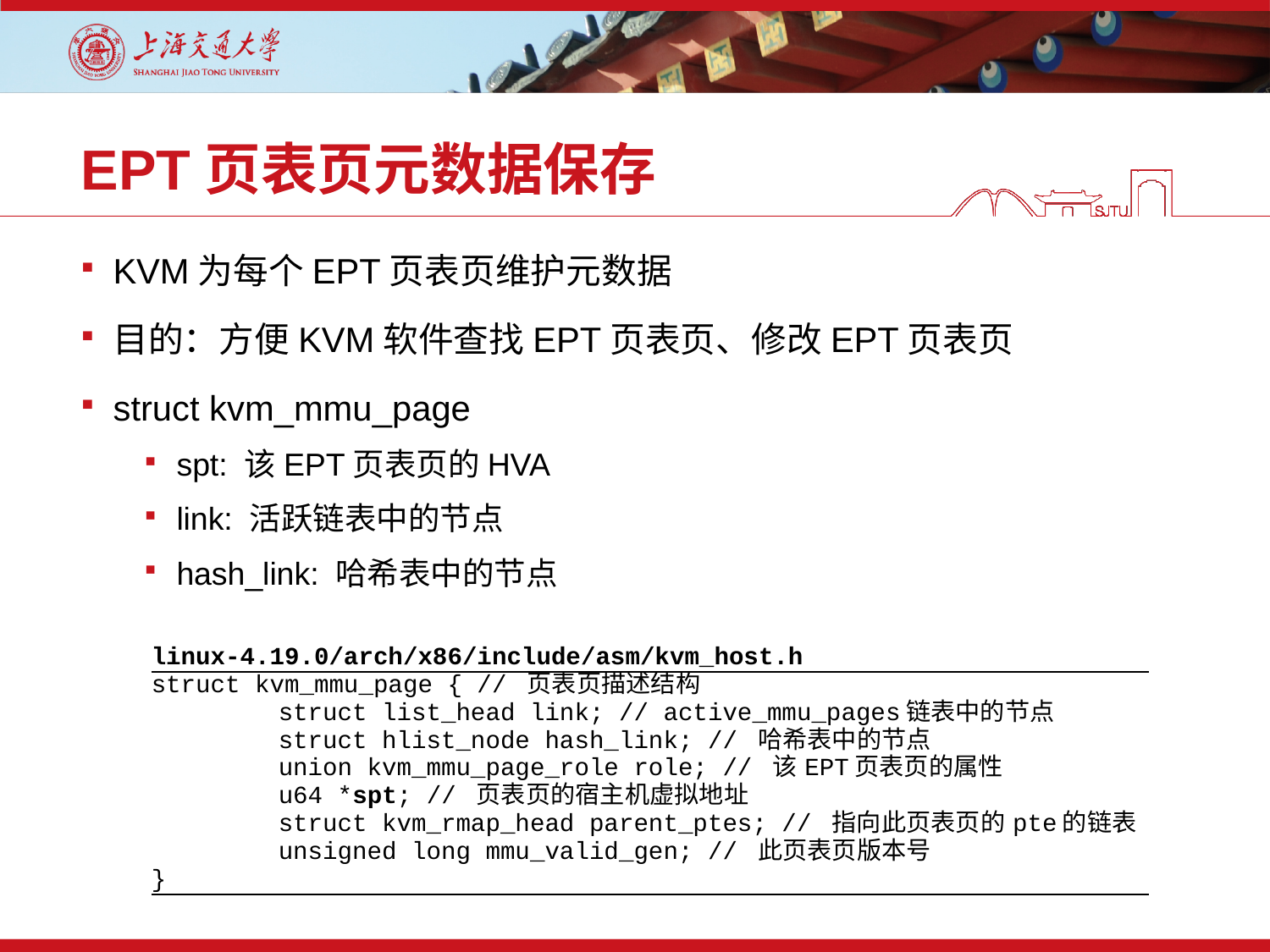

# EPT页表页元数据保存
KVM为每个EPT页表页维护元数据
目的：方便KVM软件查找EPT页表页、修改EPT页表页
struct kvm_mmu_page
spt: 该EPT页表页的HVA
link: 活跃链表中的节点
hash_link: 哈希表中的节点

| linux-4.19.0/arch/x86/include/asm/kvm\_host.h |
| --- |
| struct kvm\_mmu\_page { // 页表页描述结构 struct list\_head link; // active\_mmu\_pages链表中的节点 struct hlist\_node hash\_link; // 哈希表中的节点 union kvm\_mmu\_page\_role role; // 该EPT页表页的属性 u64 \*spt; // 页表页的宿主机虚拟地址 struct kvm\_rmap\_head parent\_ptes; // 指向此页表页的pte的链表 unsigned long mmu\_valid\_gen; // 此页表页版本号 } |